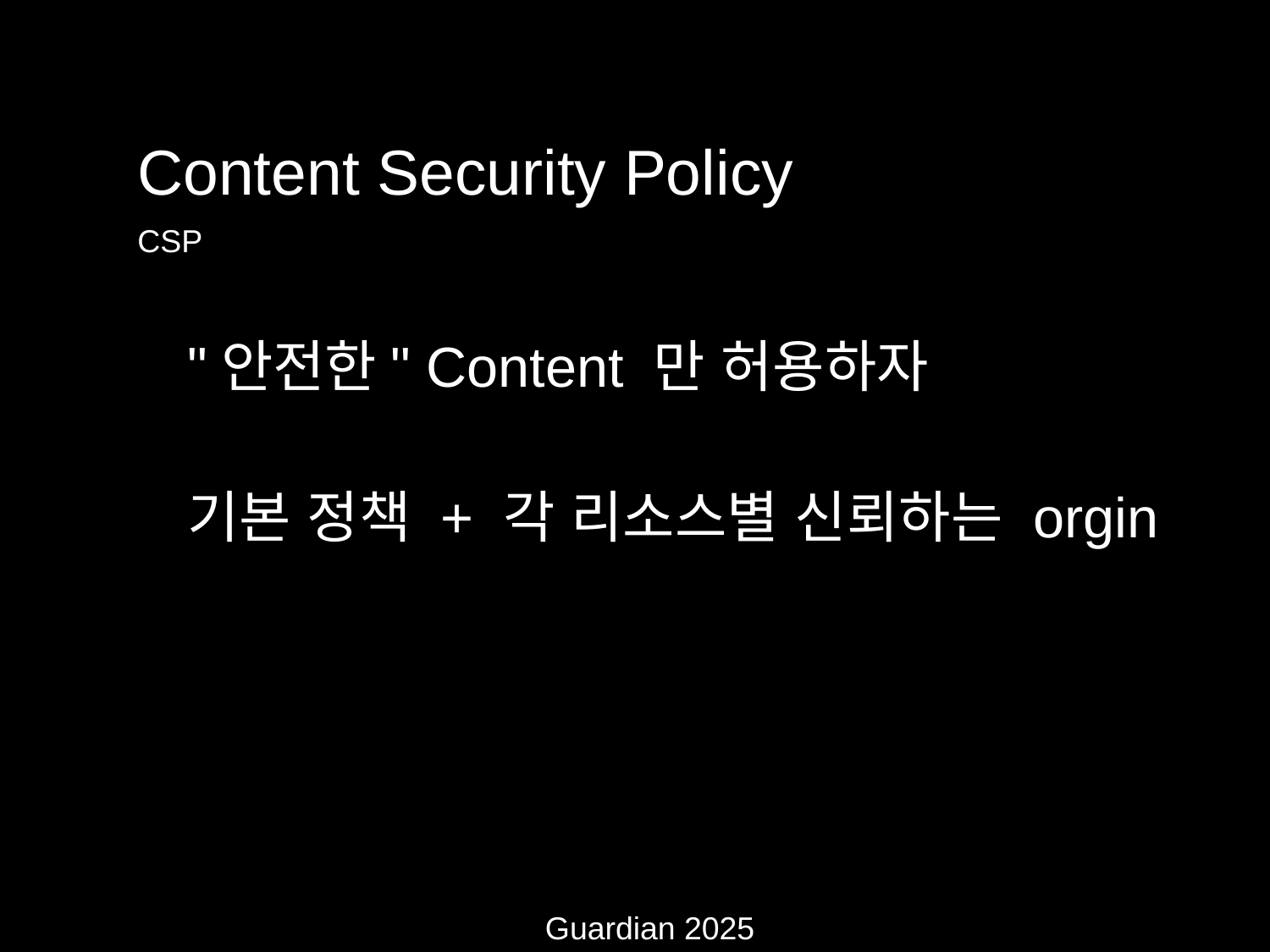

Content Security Policy
CSP
"안전한" Content 만 허용하자
기본 정책 + 각 리소스별 신뢰하는 orgin